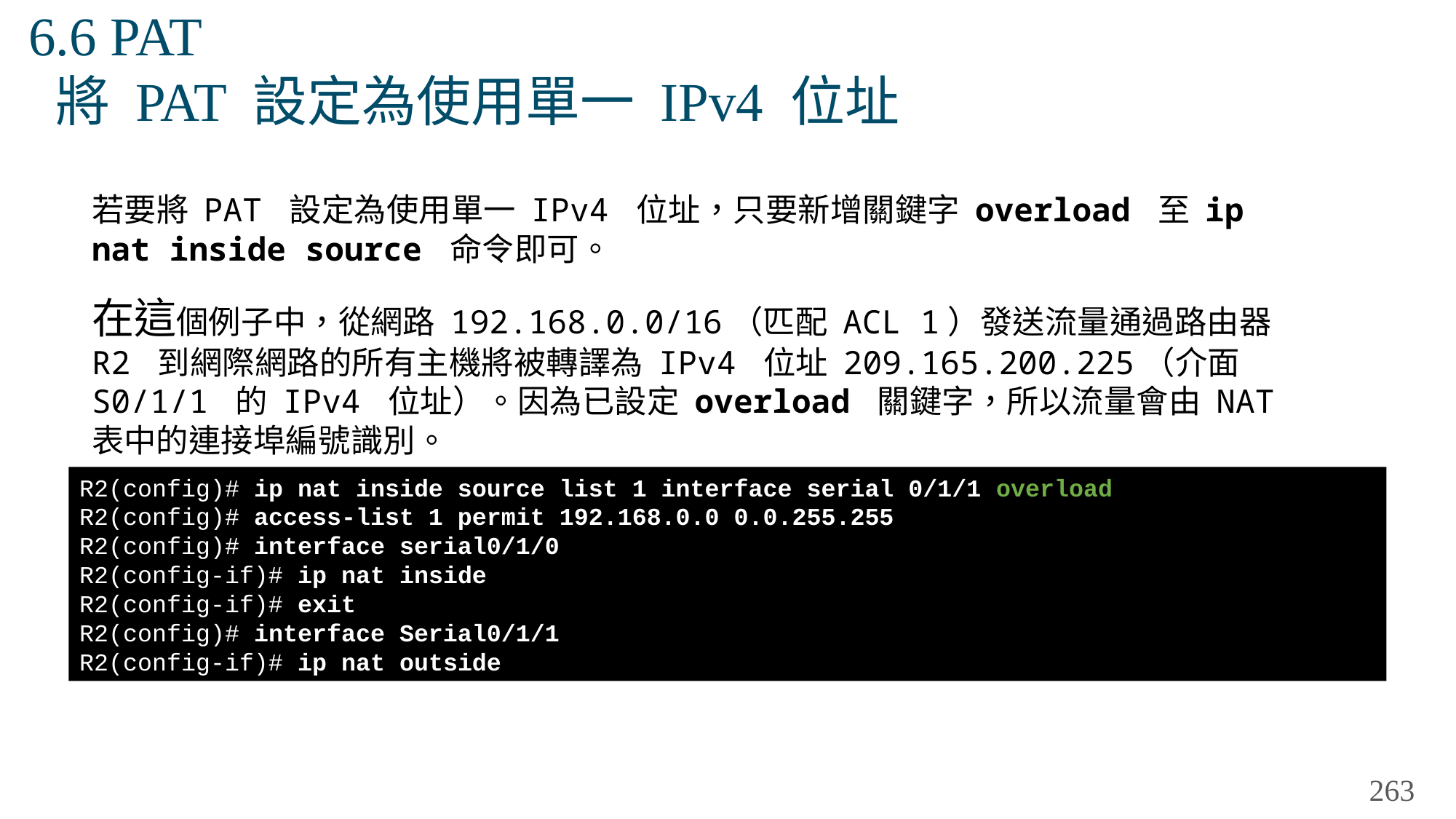

# 6.6 PAT 將 PAT 設定為使用單一 IPv4 位址
若要將 PAT 設定為使用單一 IPv4 位址，只要新增關鍵字 overload 至 ip nat inside source 命令即可。
在這個例子中，從網路 192.168.0.0/16（匹配 ACL 1）發送流量通過路由器 R2 到網際網路的所有主機將被轉譯為 IPv4 位址 209.165.200.225（介面 S0/1/1 的 IPv4 位址）。因為已設定 overload 關鍵字，所以流量會由 NAT 表中的連接埠編號識別。
R2(config)# ip nat inside source list 1 interface serial 0/1/1 overload
R2(config)# access-list 1 permit 192.168.0.0 0.0.255.255
R2(config)# interface serial0/1/0
R2(config-if)# ip nat inside
R2(config-if)# exit
R2(config)# interface Serial0/1/1
R2(config-if)# ip nat outside
263